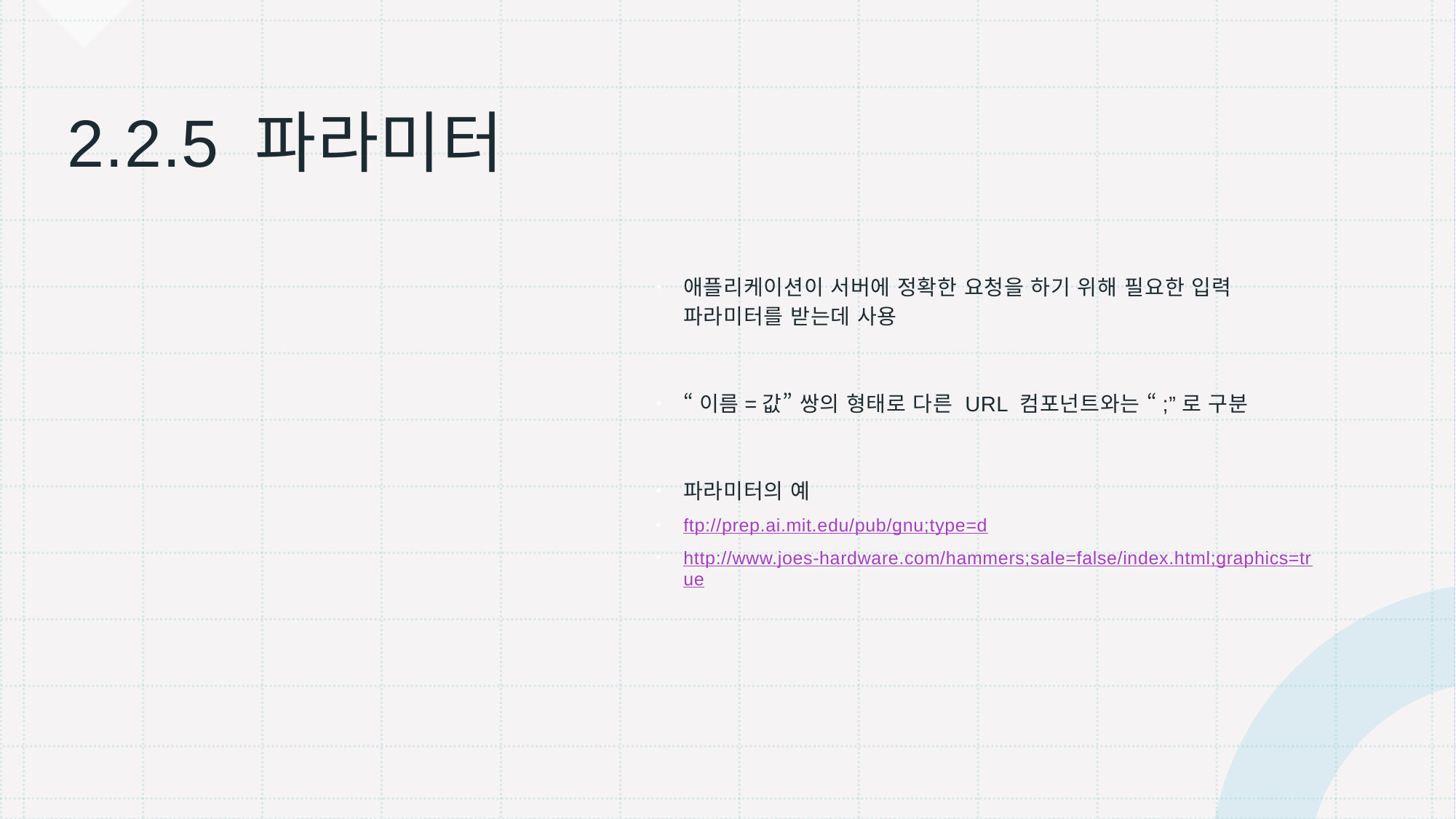

# 2.2.5 파라미터
애플리케이션이 서버에 정확한 요청을 하기 위해 필요한 입력 파라미터를 받는데 사용

“이름=값” 쌍의 형태로 다른 URL 컴포넌트와는 “;”로 구분

파라미터의 예
ftp://prep.ai.mit.edu/pub/gnu;type=d
http://www.joes-hardware.com/hammers;sale=false/index.html;graphics=true